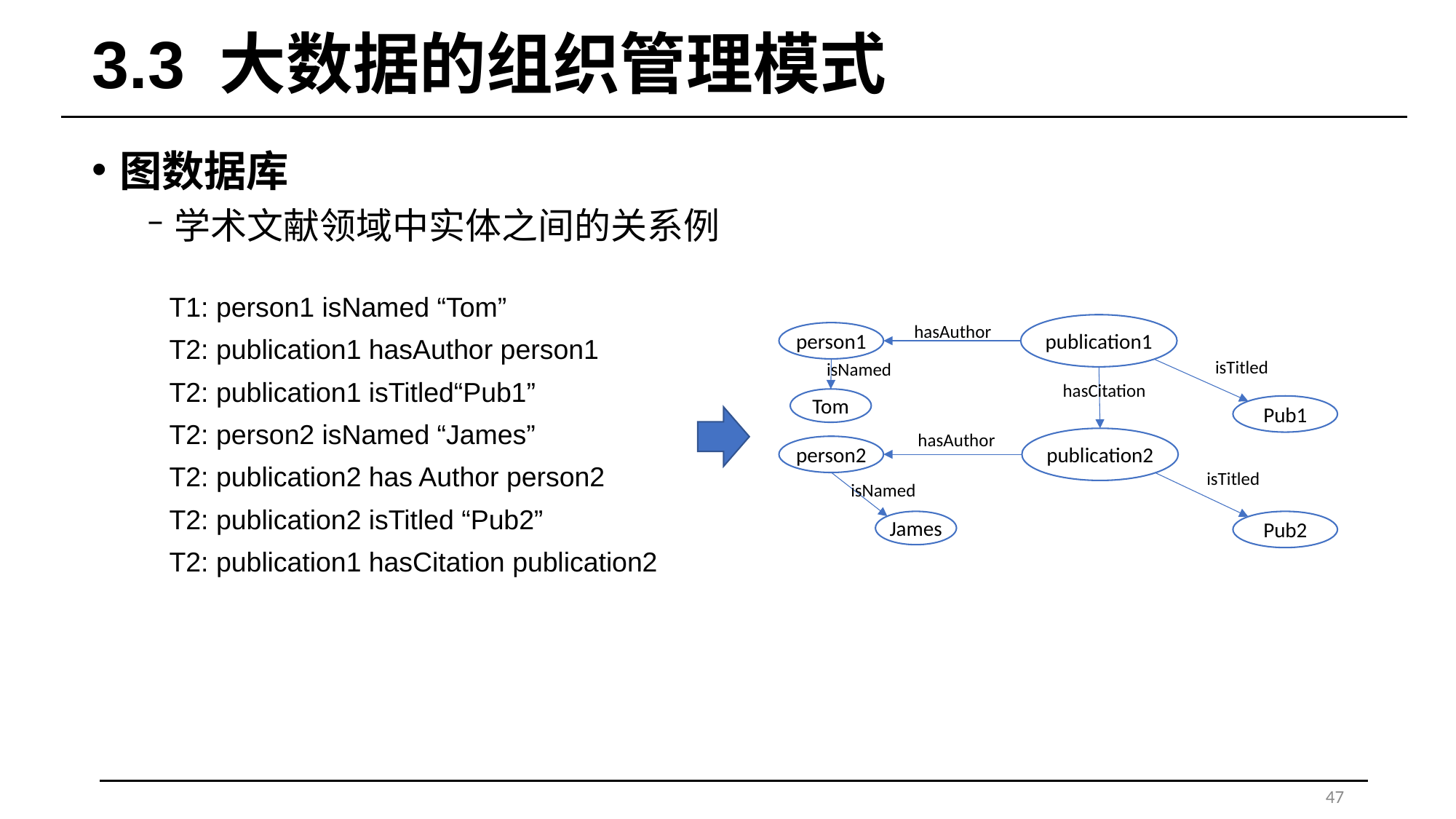

# 3.3 大数据的组织管理模式
图数据库
学术文献领域中实体之间的关系例
T1: person1 isNamed “Tom”
T2: publication1 hasAuthor person1
T2: publication1 isTitled“Pub1”
T2: person2 isNamed “James”
T2: publication2 has Author person2
T2: publication2 isTitled “Pub2”
T2: publication1 hasCitation publication2
hasAuthor
publication1
person1
isTitled
isNamed
hasCitation
Tom
Pub1
hasAuthor
publication2
person2
isTitled
isNamed
James
Pub2

47